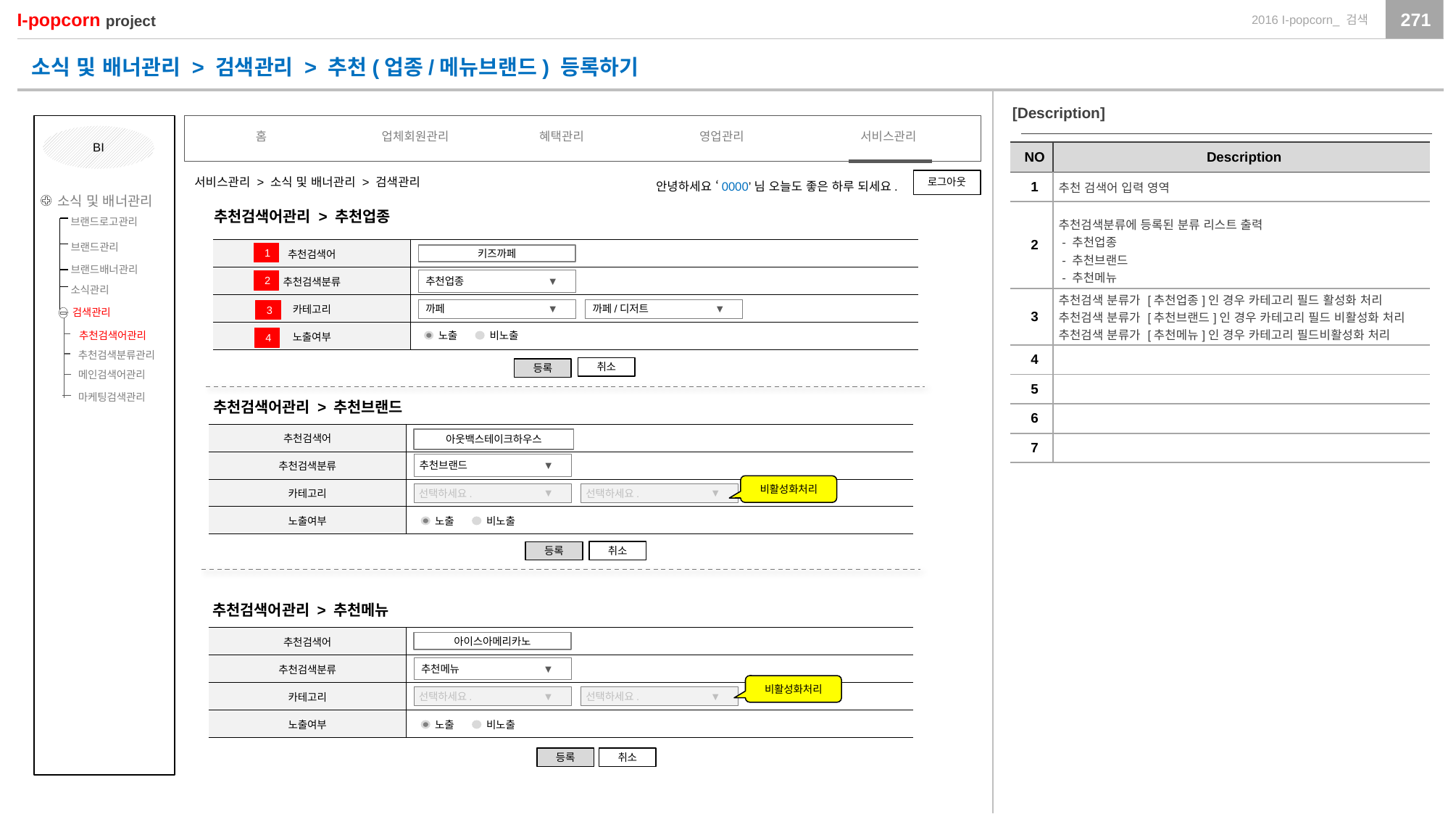

소식 및 배너관리 > 검색관리 > 추천(업종/메뉴브랜드) 등록하기
[Description]

홈
업체회원관리
혜택관리
영업관리
서비스관리
BI
| NO | Description |
| --- | --- |
| 1 | 추천 검색어 입력 영역 |
| 2 | 추천검색분류에 등록된 분류 리스트 출력 - 추천업종 - 추천브랜드 - 추천메뉴 |
| 3 | 추천검색 분류가 [추천업종]인 경우 카테고리 필드 활성화 처리 추천검색 분류가 [추천브랜드]인 경우 카테고리 필드 비활성화 처리 추천검색 분류가 [추천메뉴]인 경우 카테고리 필드비활성화 처리 |
| 4 |  |
| 5 |  |
| 6 |  |
| 7 |  |
서비스관리 > 소식 및 배너관리 > 검색관리
로그아웃

안녕하세요 ‘0000’님 오늘도 좋은 하루 되세요.
소식 및 배너관리

브랜드관리
브랜드배너관리
소식관리
검색관리
브랜드로고관리

추천검색어관리
추천검색분류관리
메인검색어관리
마케팅검색관리
추천검색어관리 > 추천업종
| 추천검색어 |  |
| --- | --- |
| 추천검색분류 |  |
| 카테고리 |  |
| 노출여부 |  |
1
키즈까페
  추천업종
▼
2
  까페
▼
  까페/디저트
▼
3
노출
비노출
4

취소
등록
추천검색어관리 > 추천브랜드
| 추천검색어 |  |
| --- | --- |
| 추천검색분류 |  |
| 카테고리 |  |
| 노출여부 |  |
아웃백스테이크하우스
 추천브랜드
▼
비활성화처리
 선택하세요.
▼
 선택하세요.
▼
노출
비노출

취소
등록
추천검색어관리 > 추천메뉴
| 추천검색어 |  |
| --- | --- |
| 추천검색분류 |  |
| 카테고리 |  |
| 노출여부 |  |
아이스아메리카노
  추천메뉴
▼
비활성화처리
 선택하세요.
▼
 선택하세요.
▼
노출
비노출

취소
등록